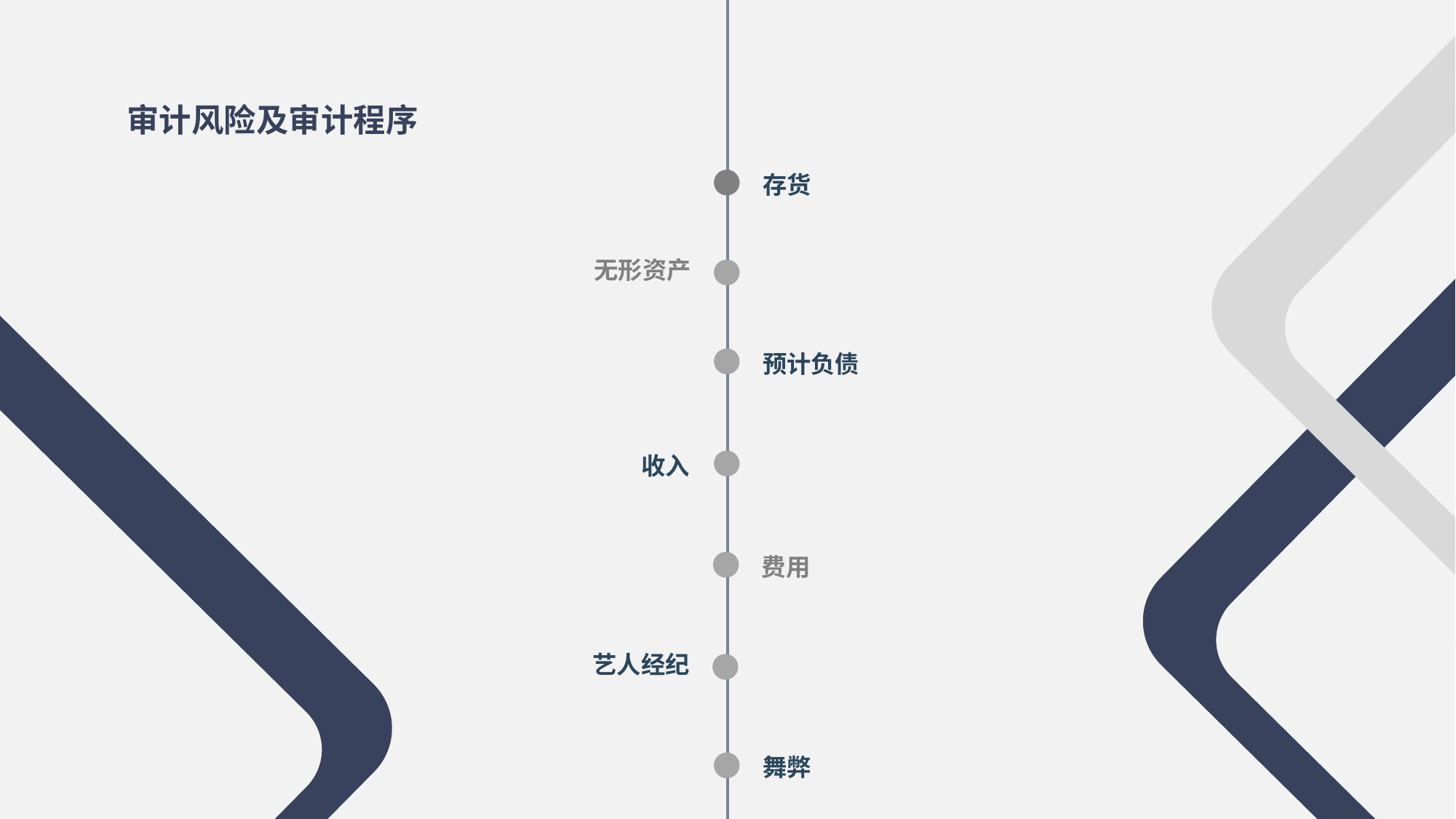

审计风险及审计程序

存货
无形资产

预计负债
收入

费用
艺人经纪

舞弊